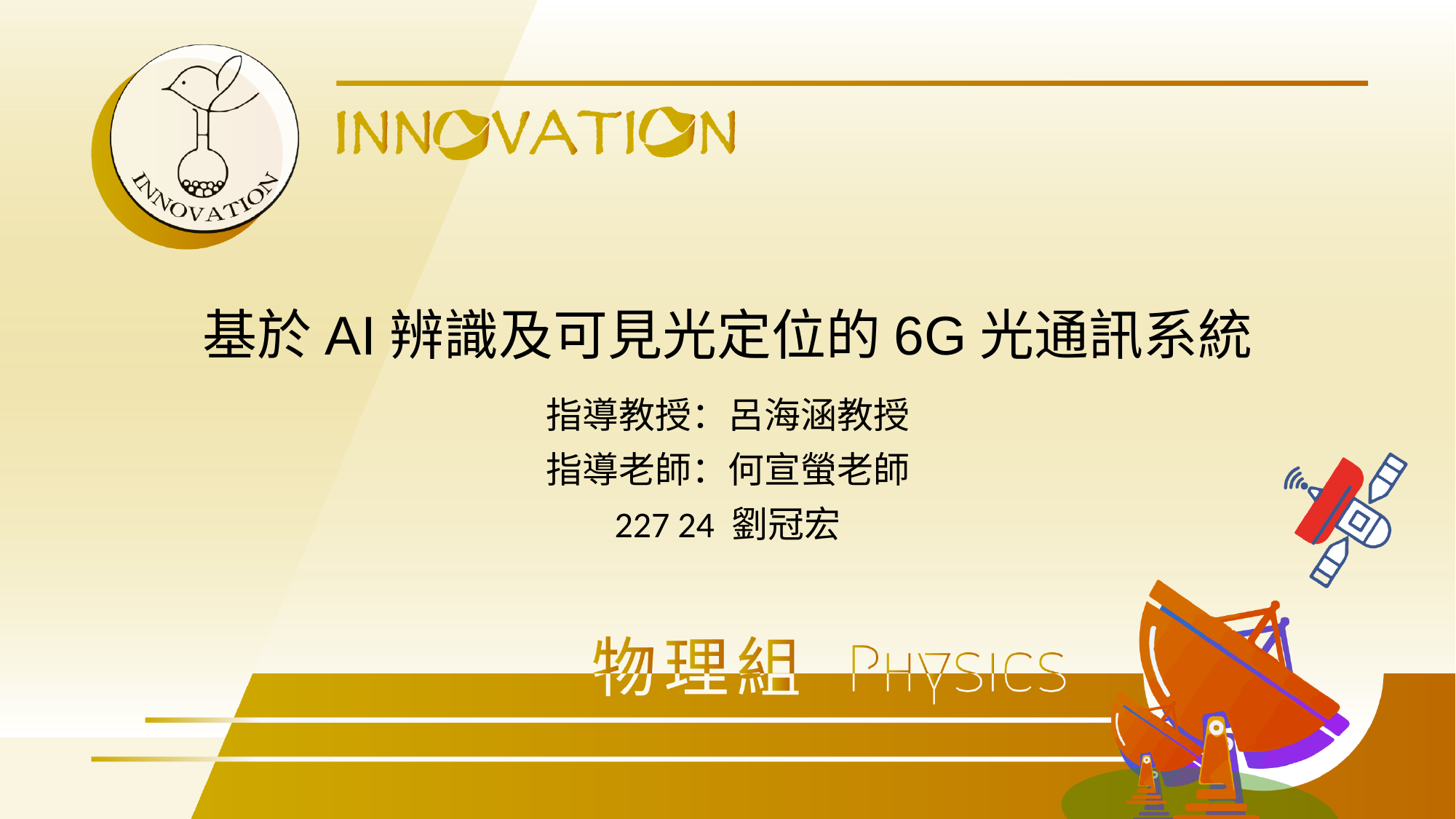

基於AI辨識及可見光定位的6G光通訊系統
指導教授：呂海涵教授
指導老師：何宣螢老師
227 24 劉冠宏